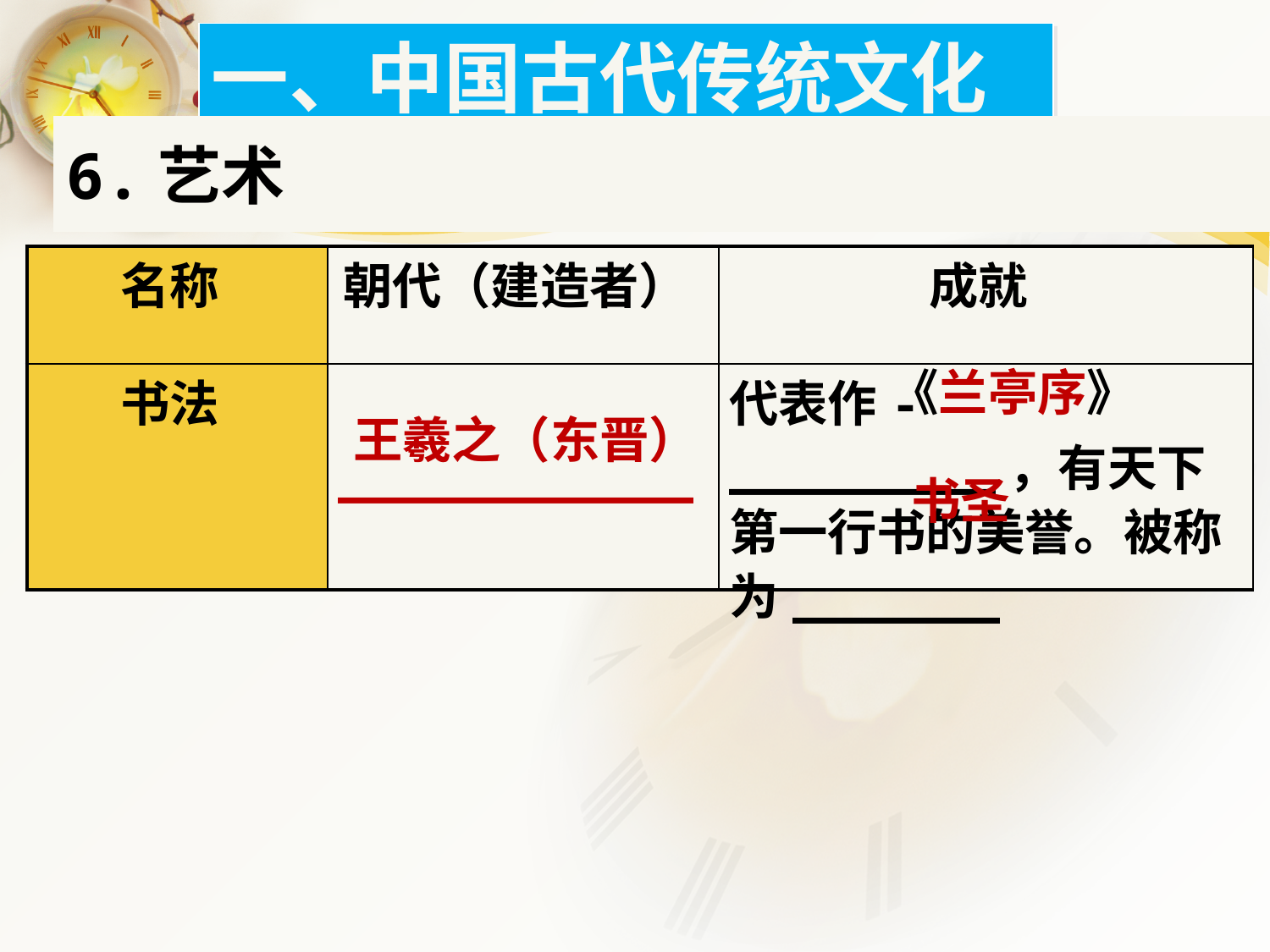

一、中国古代传统文化
6.艺术
| 名称 | 朝代（建造者） | 成就 |
| --- | --- | --- |
| 书法 | \_\_\_\_\_\_\_\_\_\_\_\_ | 代表作-\_\_\_\_\_\_\_\_\_，有天下第一行书的美誉。被称为\_\_\_\_\_\_\_ |
《兰亭序》
王羲之（东晋）
书圣